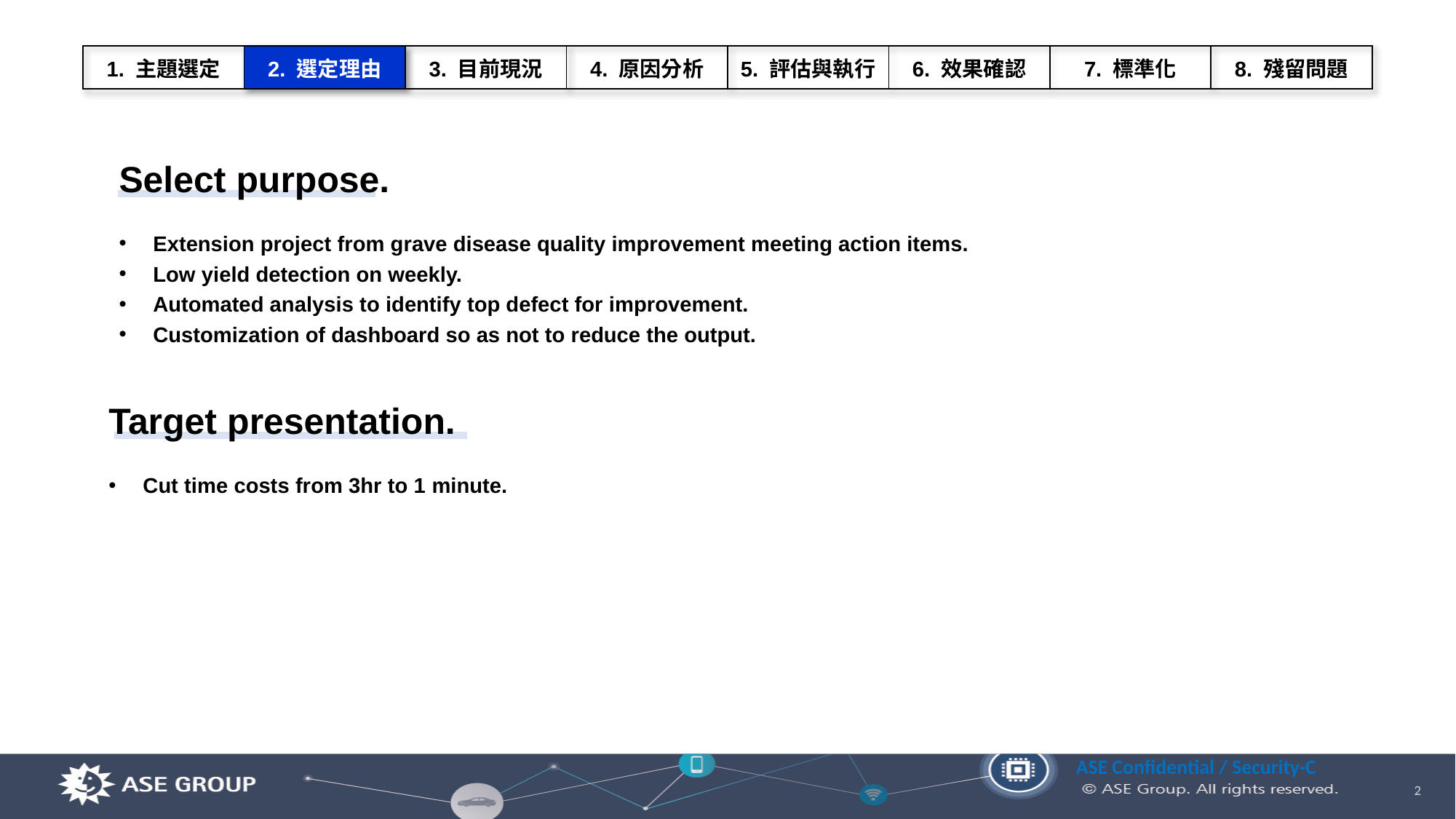

| 1. 主題選定 | 2. 選定理由 | 3. 目前現況 | 4. 原因分析 | 5. 評估與執行 | 6. 效果確認 | 7. 標準化 | 8. 殘留問題 |
| --- | --- | --- | --- | --- | --- | --- | --- |
Select purpose.

Extension project from grave disease quality improvement meeting action items.
Low yield detection on weekly.
Automated analysis to identify top defect for improvement.
Customization of dashboard so as not to reduce the output.
Target presentation.

Cut time costs from 3hr to 1 minute.